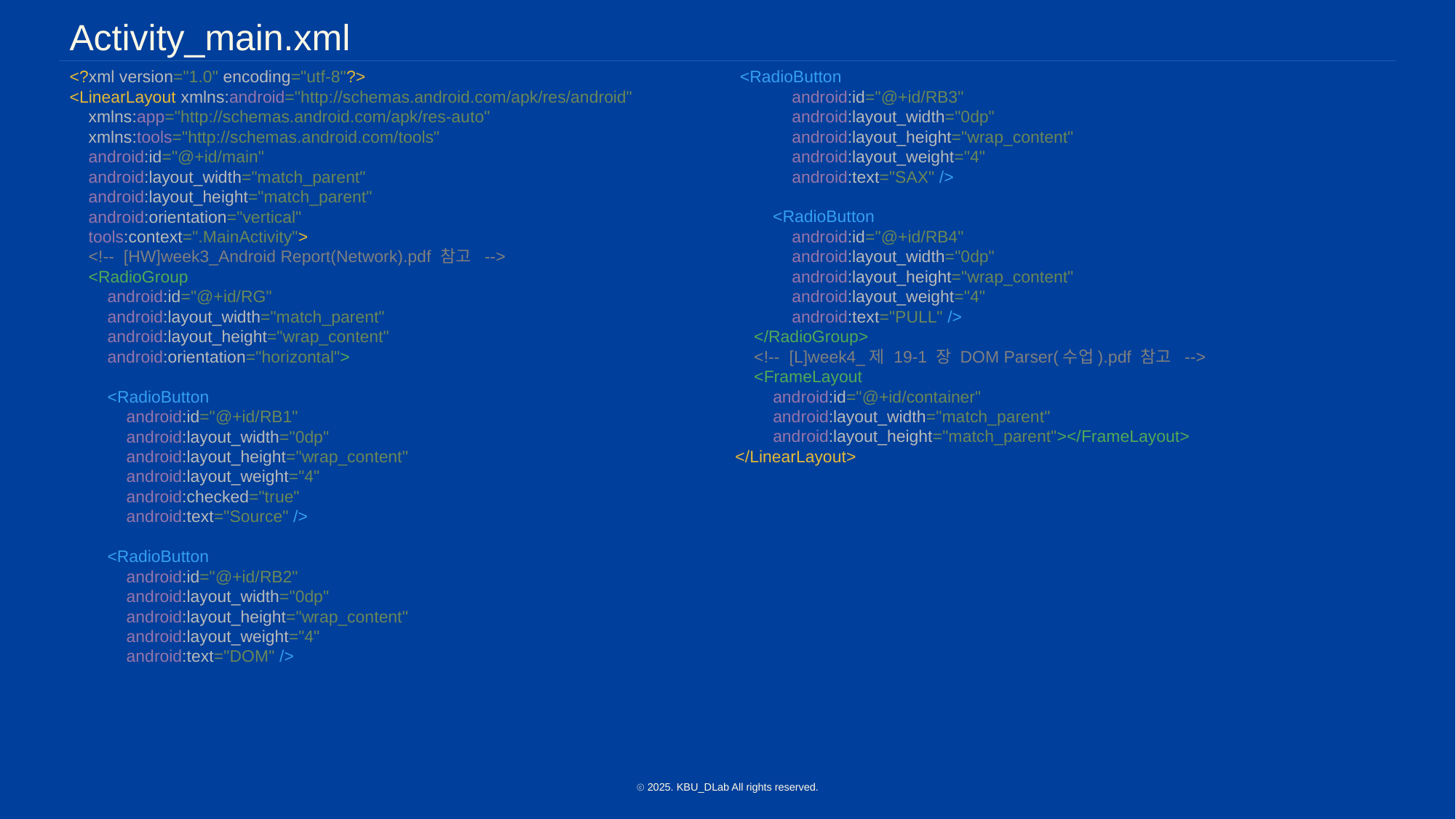

Activity_main.xml
<?xml version="1.0" encoding="utf-8"?>
<LinearLayout xmlns:android="http://schemas.android.com/apk/res/android"
    xmlns:app="http://schemas.android.com/apk/res-auto"
    xmlns:tools="http://schemas.android.com/tools"
    android:id="@+id/main"
    android:layout_width="match_parent"
    android:layout_height="match_parent"
    android:orientation="vertical"
    tools:context=".MainActivity">
    <!--  [HW]week3_Android Report(Network).pdf 참고  -->
    <RadioGroup
        android:id="@+id/RG"
        android:layout_width="match_parent"
        android:layout_height="wrap_content"
        android:orientation="horizontal">
        <RadioButton
            android:id="@+id/RB1"
            android:layout_width="0dp"
            android:layout_height="wrap_content"
            android:layout_weight="4"
            android:checked="true"
            android:text="Source" />
        <RadioButton
            android:id="@+id/RB2"
            android:layout_width="0dp"
            android:layout_height="wrap_content"
            android:layout_weight="4"
            android:text="DOM" />
 <RadioButton
            android:id="@+id/RB3"
            android:layout_width="0dp"
            android:layout_height="wrap_content"
            android:layout_weight="4"
            android:text="SAX" />
        <RadioButton
            android:id="@+id/RB4"
            android:layout_width="0dp"
            android:layout_height="wrap_content"
            android:layout_weight="4"
            android:text="PULL" />
    </RadioGroup>
    <!--  [L]week4_제 19-1 장 DOM Parser(수업).pdf 참고  -->
    <FrameLayout
        android:id="@+id/container"
        android:layout_width="match_parent"
        android:layout_height="match_parent"></FrameLayout>
</LinearLayout>